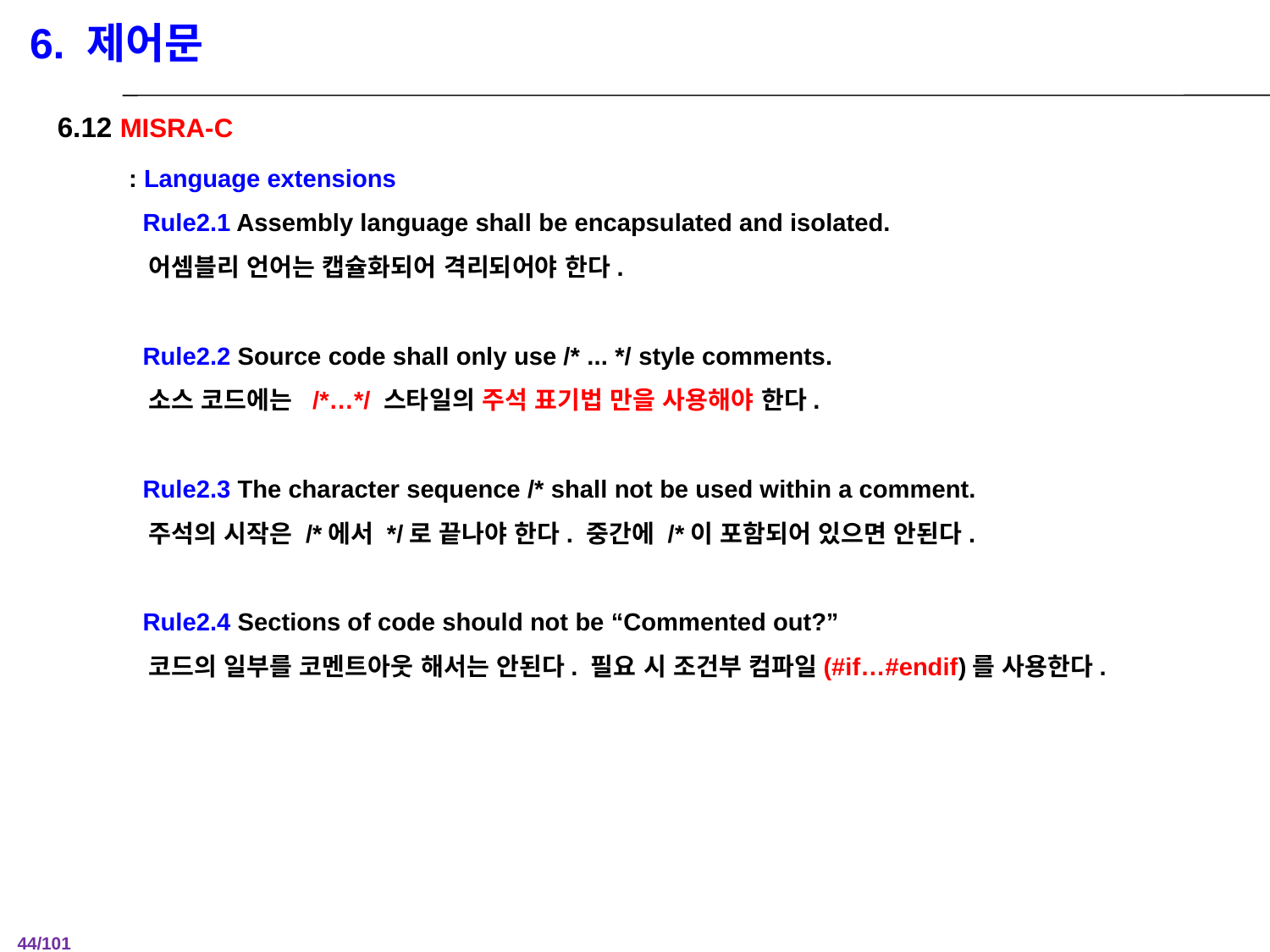

6. 제어문
6.12 MISRA-C
: Language extensions
  Rule2.1 Assembly language shall be encapsulated and isolated.
  어셈블리 언어는 캡슐화되어 격리되어야 한다.

  Rule2.2 Source code shall only use /* ... */ style comments.
  소스 코드에는  /*…*/ 스타일의 주석 표기법 만을 사용해야 한다.

  Rule2.3 The character sequence /* shall not be used within a comment.
  주석의 시작은 /*에서 */로 끝나야 한다. 중간에 /*이 포함되어 있으면 안된다.

  Rule2.4 Sections of code should not be “Commented out?”
  코드의 일부를 코멘트아웃 해서는 안된다. 필요 시 조건부 컴파일(#if…#endif)를 사용한다.